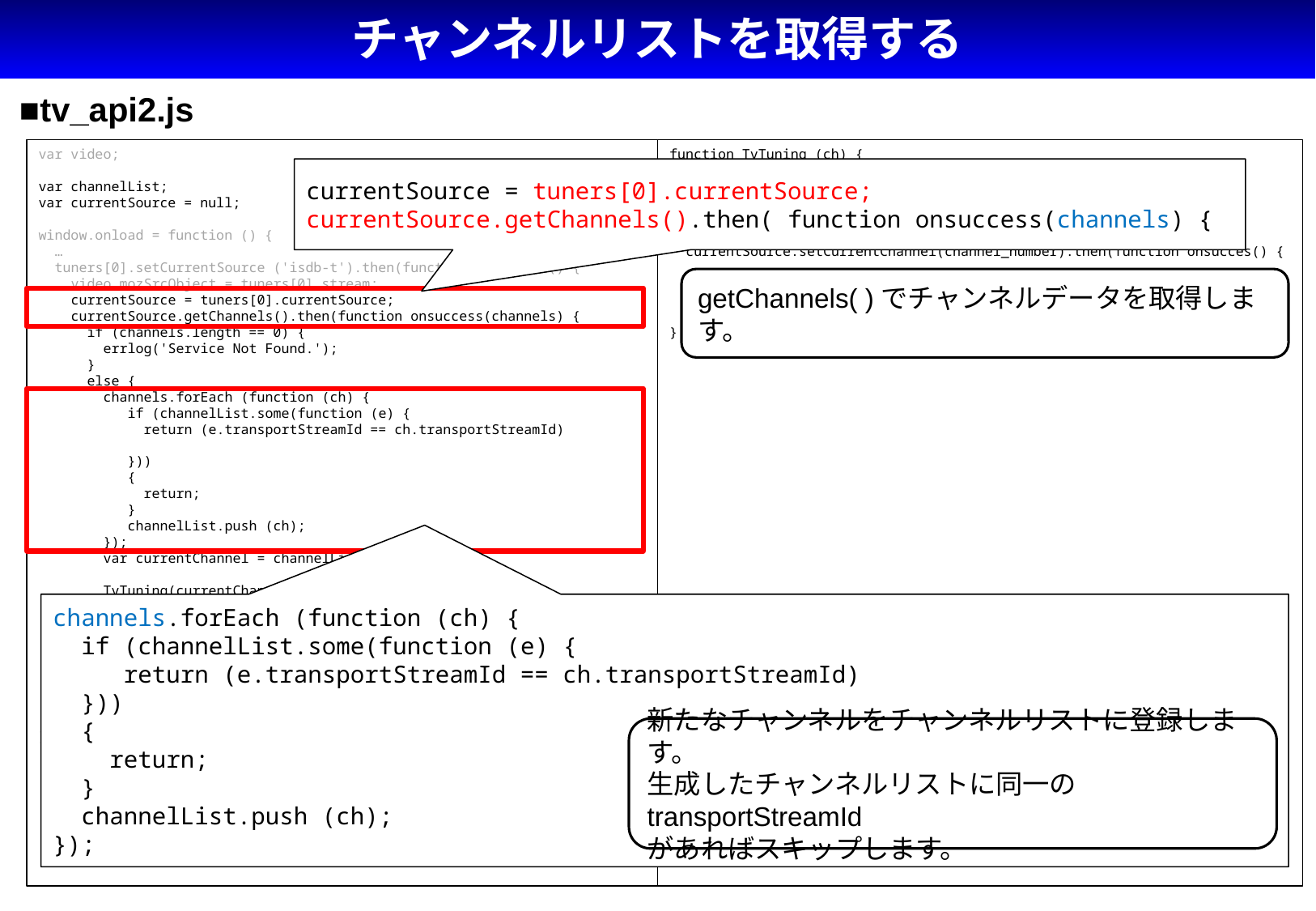

# チャンネルリストを取得する
■tv_api2.js
var video;

var channelList;
var currentSource = null;

window.onload = function () {
  …
  tuners[0].setCurrentSource ('isdb-t').then(function onsuccess() {
    video.mozSrcObject = tuners[0].stream;
    currentSource = tuners[0].currentSource;
    currentSource.getChannels().then(function onsuccess(channels) {
      if (channels.length == 0) {
        errlog('Service Not Found.');
      }
      else {
        channels.forEach (function (ch) {
           if (channelList.some(function (e) {
             return (e.transportStreamId == ch.transportStreamId)
           }))
           {
             return;
           }
           channelList.push (ch);
        });
        var currentChannel = channelList[1];

        TvTuning(currentChannel);

    }, function onerror(error) {
          errlog ('getChannels() error');
    });
  }, function onerror(error) {
            errlog ('setCurrentSource() error');
  });
  …
};

function TvTuning (ch) {
  if (currentSource == null) {
      errlog ('currentSource is null');
      return;
  }
  var channel_number = ch.number;
  currentSource.setCurrentChannel(channel_number).then(function onsucces() {

  }, function onerror(error) {
        errlog ('error setCurrentChannel : ' + ch.name + '.');
  });
}

currentSource = tuners[0].currentSource;
currentSource.getChannels().then( function onsuccess(channels) {
getChannels( )でチャンネルデータを取得します。

channels.forEach (function (ch) {
  if (channelList.some(function (e) {
     return (e.transportStreamId == ch.transportStreamId)
  }))
  {
    return;
  }
  channelList.push (ch);
});
新たなチャンネルをチャンネルリストに登録します。
生成したチャンネルリストに同一のtransportStreamId
があればスキップします。